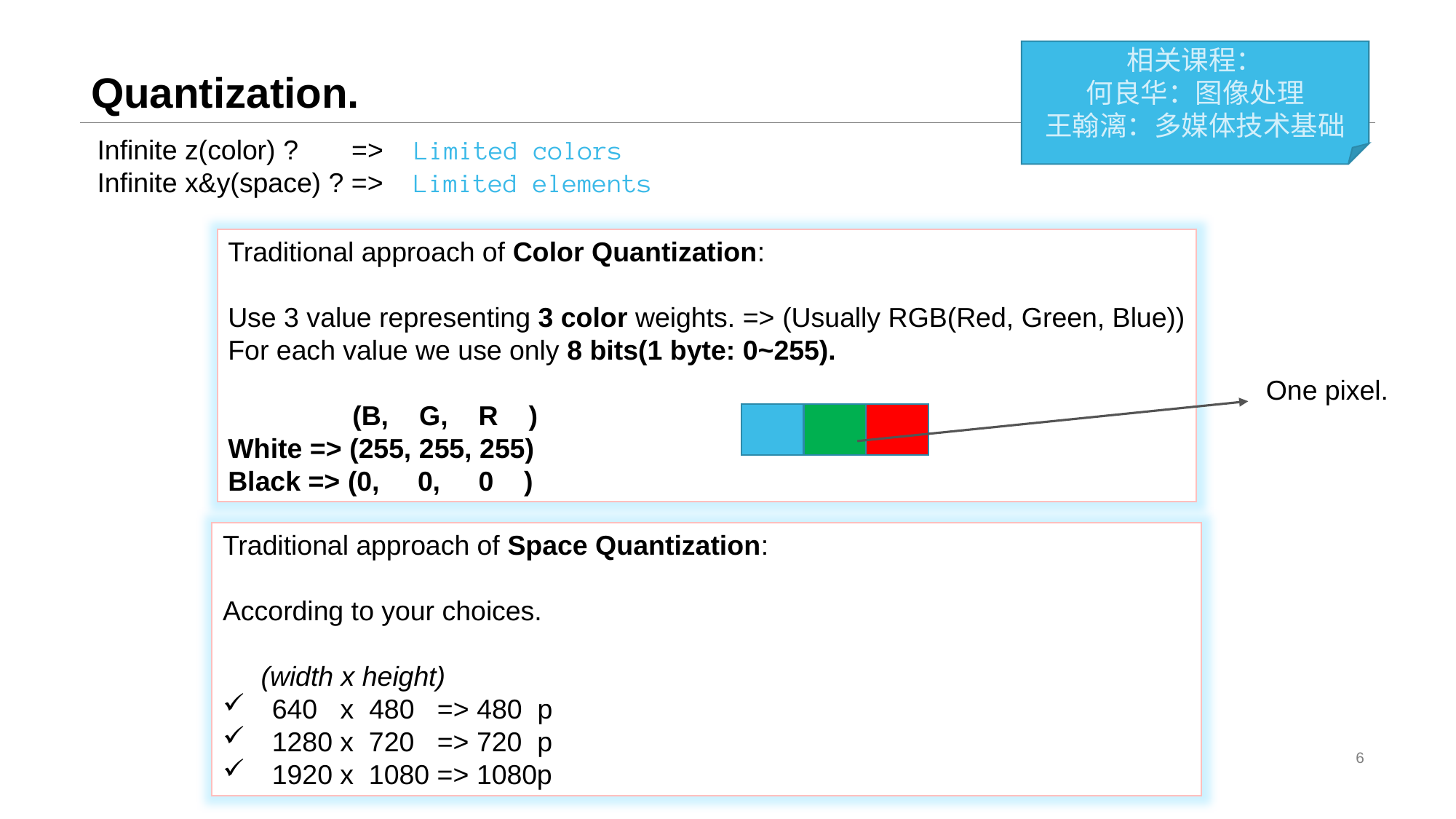

# Quantization.
相关课程：
何良华：图像处理
王翰漓：多媒体技术基础
Infinite z(color) ?       =>    Limited colors
Infinite x&y(space) ? =>    Limited elements
Traditional approach of Color Quantization:

Use 3 value representing 3 color weights. => (Usually RGB(Red, Green, Blue))
For each value we use only 8 bits(1 byte: 0~255).

	  (B,    G,    R    )
White => (255, 255, 255)
Black => (0,     0,     0    )
One pixel.

Traditional approach of Space Quantization:

According to your choices.

     (width x height)
  640   x  480   => 480  p
  1280 x  720   => 720  p
  1920 x  1080 => 1080p
6